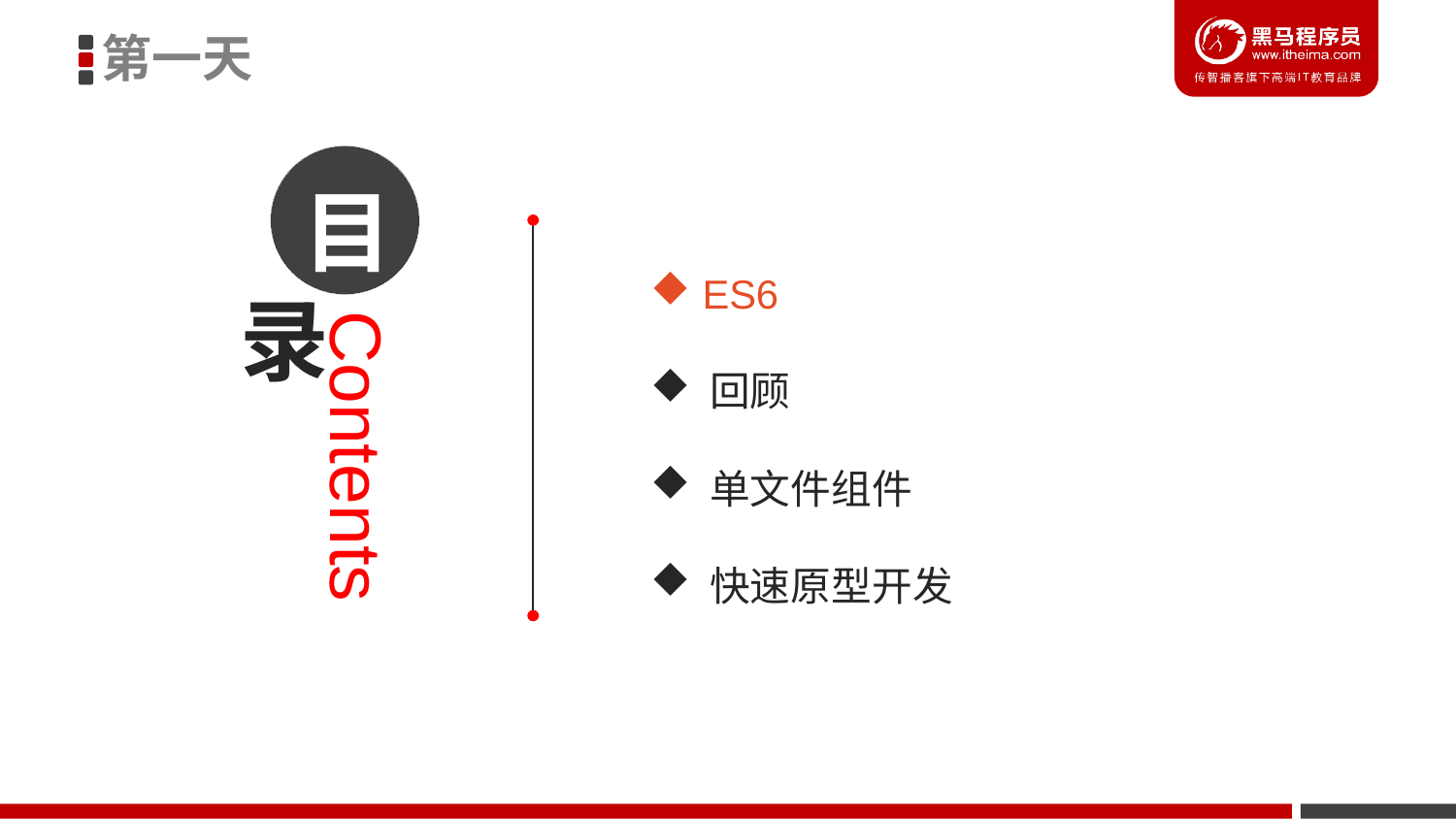

第一天
目
 ES6
 回顾
 单文件组件
 快速原型开发

录
Contents